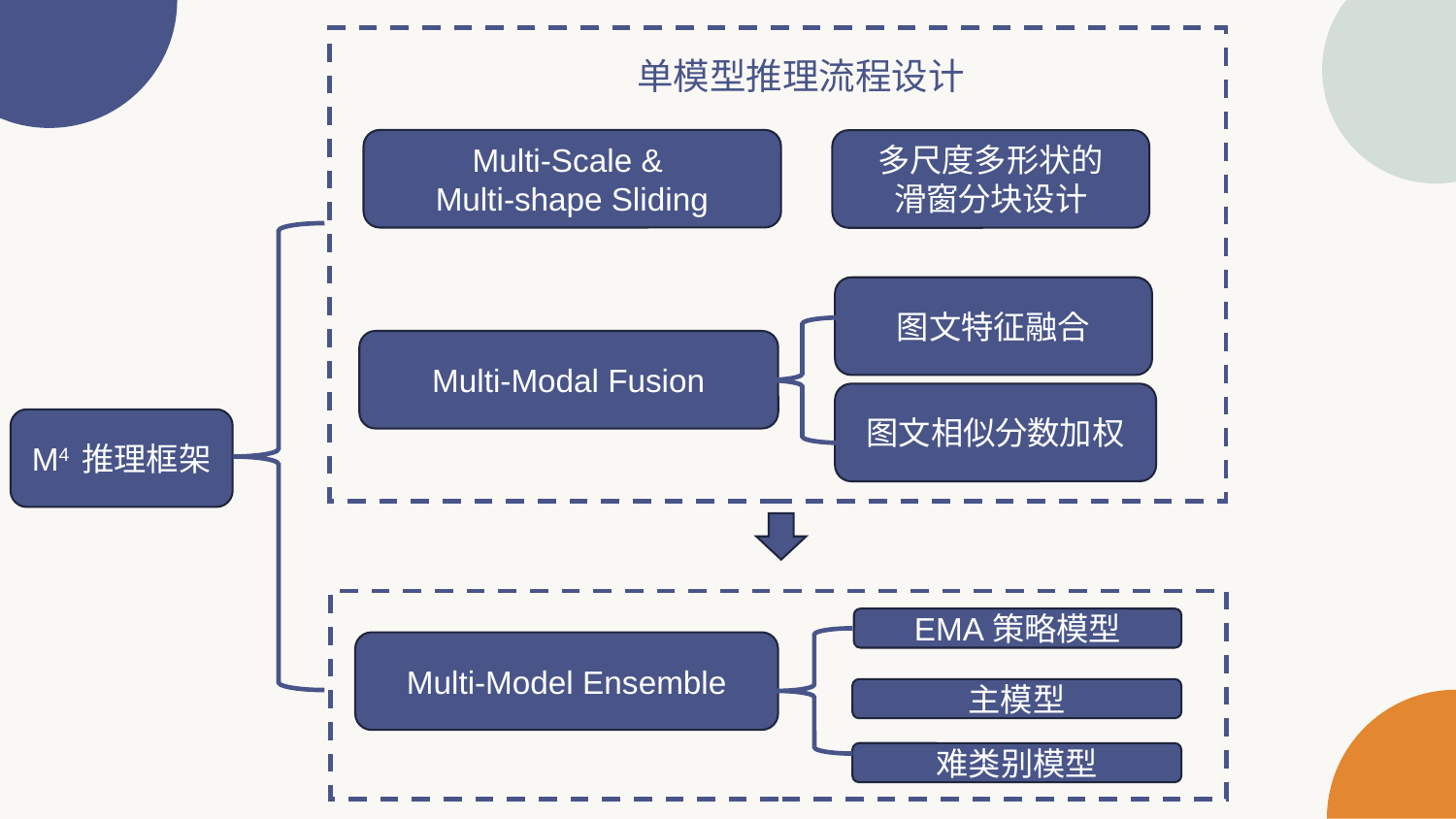

单模型推理流程设计
Multi-Scale &
Multi-shape Sliding
多尺度多形状的
滑窗分块设计

图文特征融合

Multi-Modal Fusion
图文相似分数加权
M4 推理框架

EMA策略模型

Multi-Model Ensemble
主模型
难类别模型